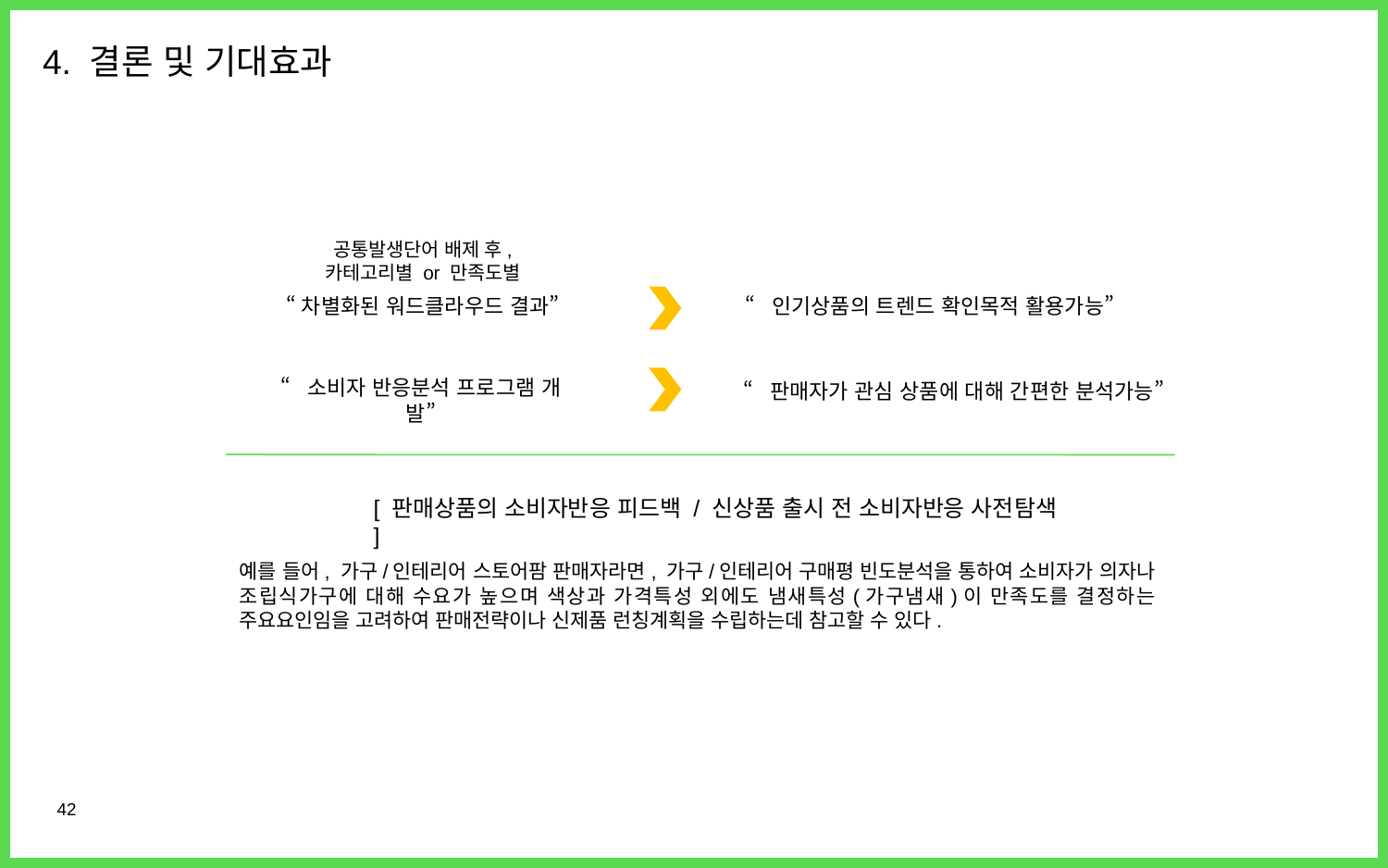

4. 결론 및 기대효과
공통발생단어 배제 후,
카테고리별 or 만족도별

“차별화된 워드클라우드 결과”
“인기상품의 트렌드 확인목적 활용가능”

“소비자 반응분석 프로그램 개발”

“판매자가 관심 상품에 대해 간편한 분석가능”
[ 판매상품의 소비자반응 피드백 / 신상품 출시 전 소비자반응 사전탐색 ]
예를 들어, 가구/인테리어 스토어팜 판매자라면, 가구/인테리어 구매평 빈도분석을 통하여 소비자가 의자나 조립식가구에 대해 수요가 높으며 색상과 가격특성 외에도 냄새특성(가구냄새)이 만족도를 결정하는 주요요인임을 고려하여 판매전략이나 신제품 런칭계획을 수립하는데 참고할 수 있다.
42